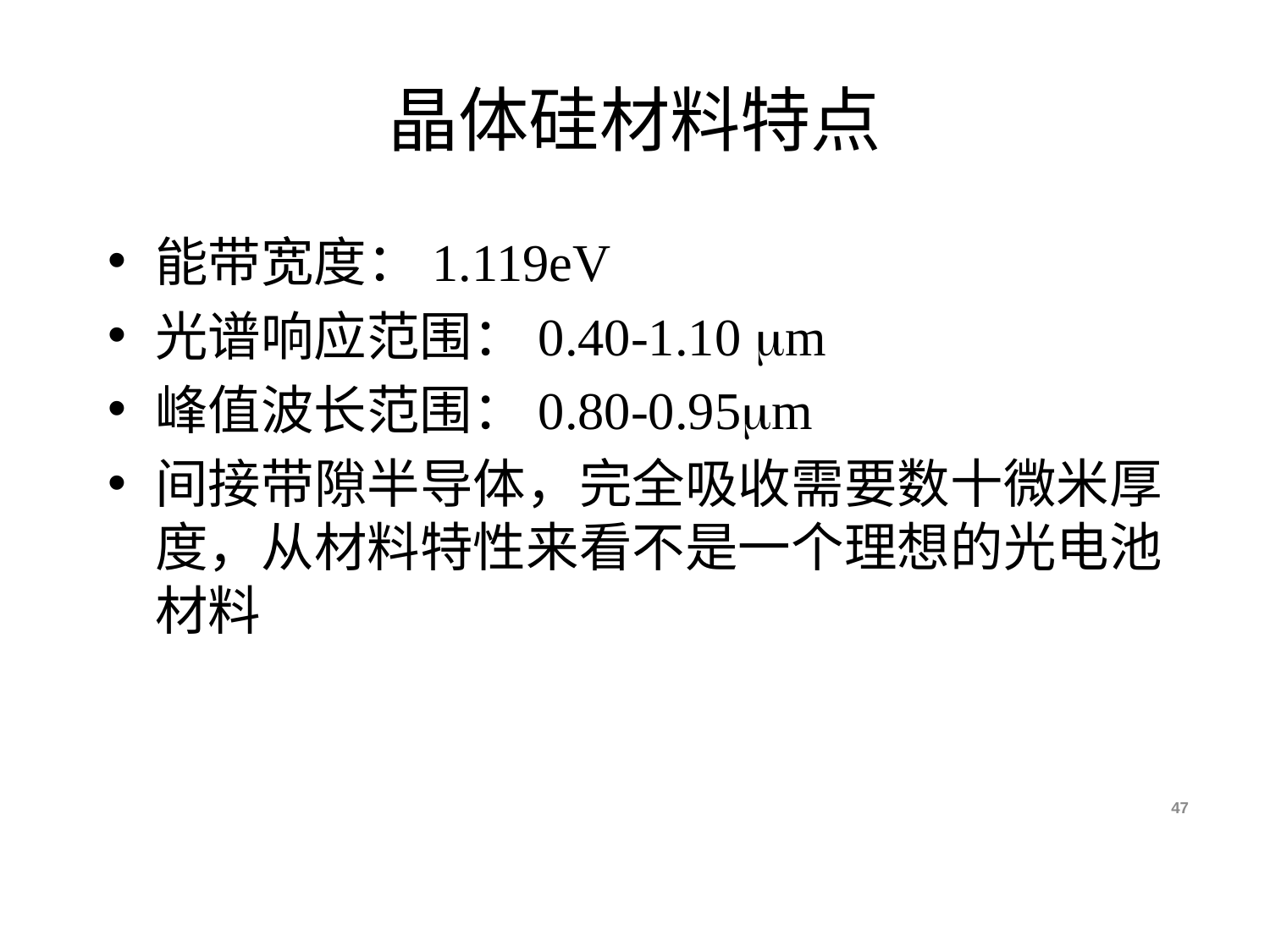

# 晶体硅材料特点
能带宽度：1.119eV
光谱响应范围：0.40-1.10 μm
峰值波长范围：0.80-0.95μm
间接带隙半导体，完全吸收需要数十微米厚度，从材料特性来看不是一个理想的光电池材料
47